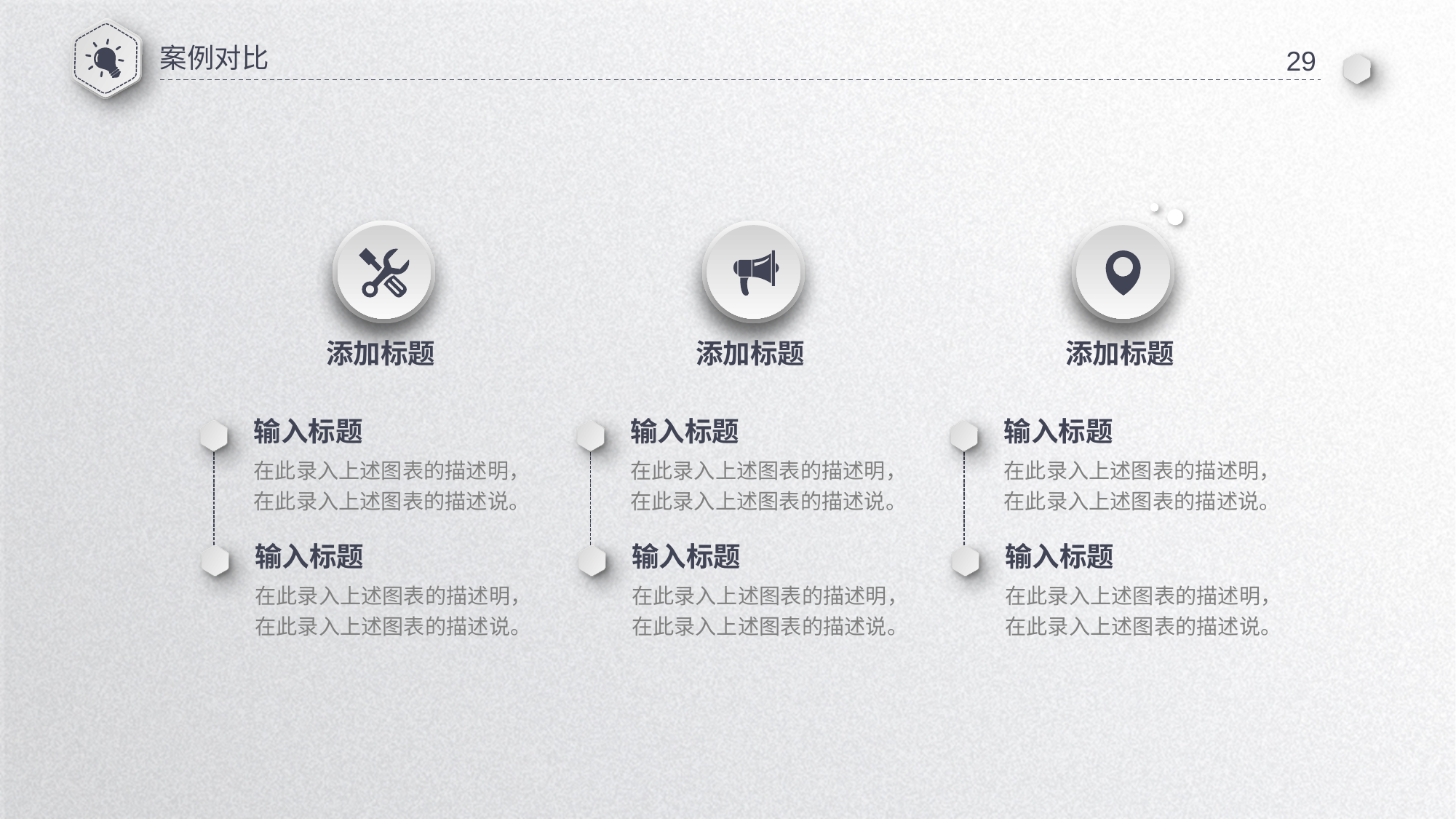

案例对比

29

添加标题
添加标题
添加标题
输入标题
输入标题
输入标题

在此录入上述图表的描述明，在此录入上述图表的描述说。
在此录入上述图表的描述明，在此录入上述图表的描述说。
在此录入上述图表的描述明，在此录入上述图表的描述说。
输入标题
输入标题
输入标题

在此录入上述图表的描述明，在此录入上述图表的描述说。
在此录入上述图表的描述明，在此录入上述图表的描述说。
在此录入上述图表的描述明，在此录入上述图表的描述说。